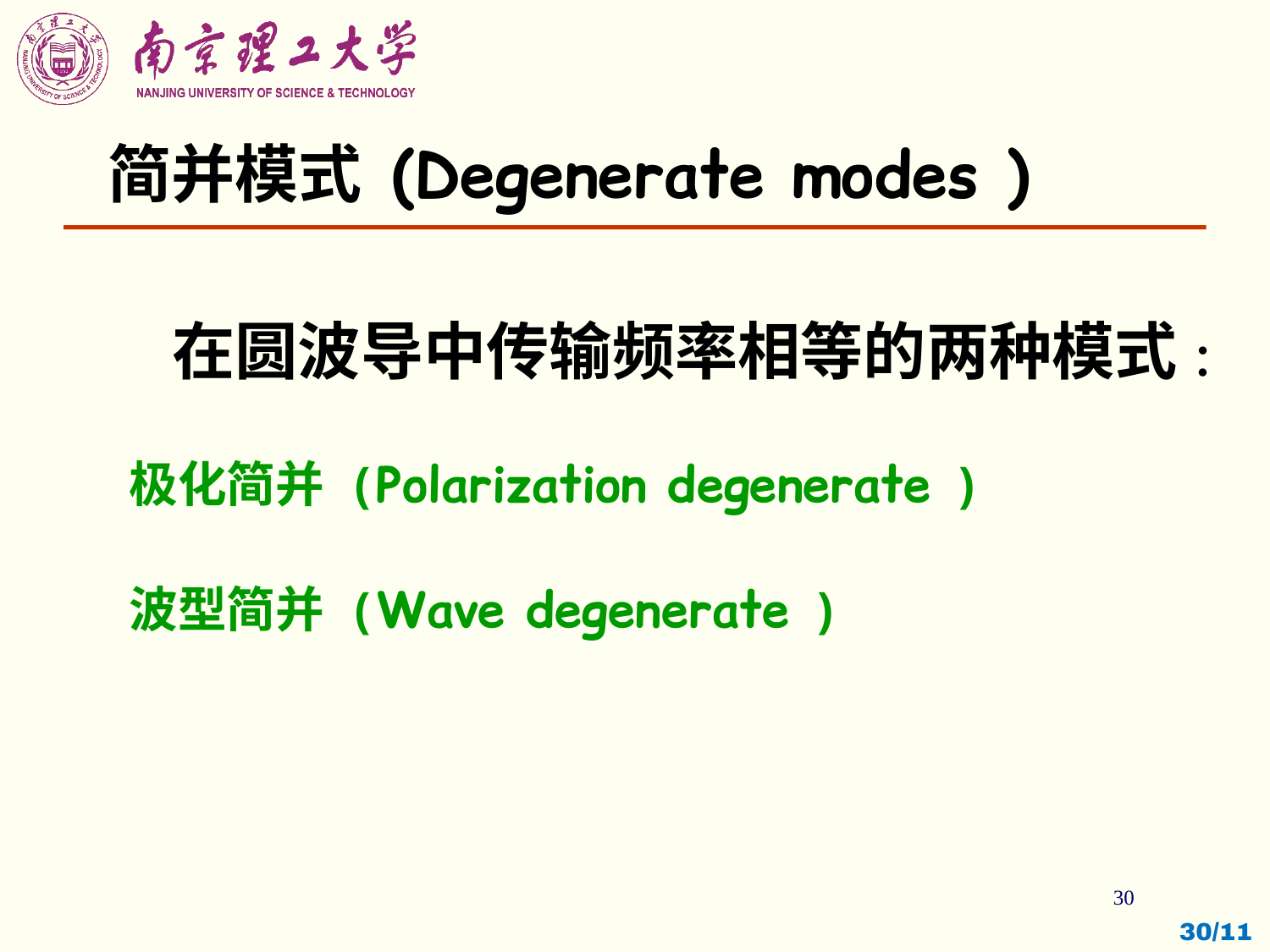

# 简并模式 (Degenerate modes )
  在圆波导中传输频率相等的两种模式:

极化简并 (Polarization degenerate )

波型简并 (Wave degenerate )

30/11